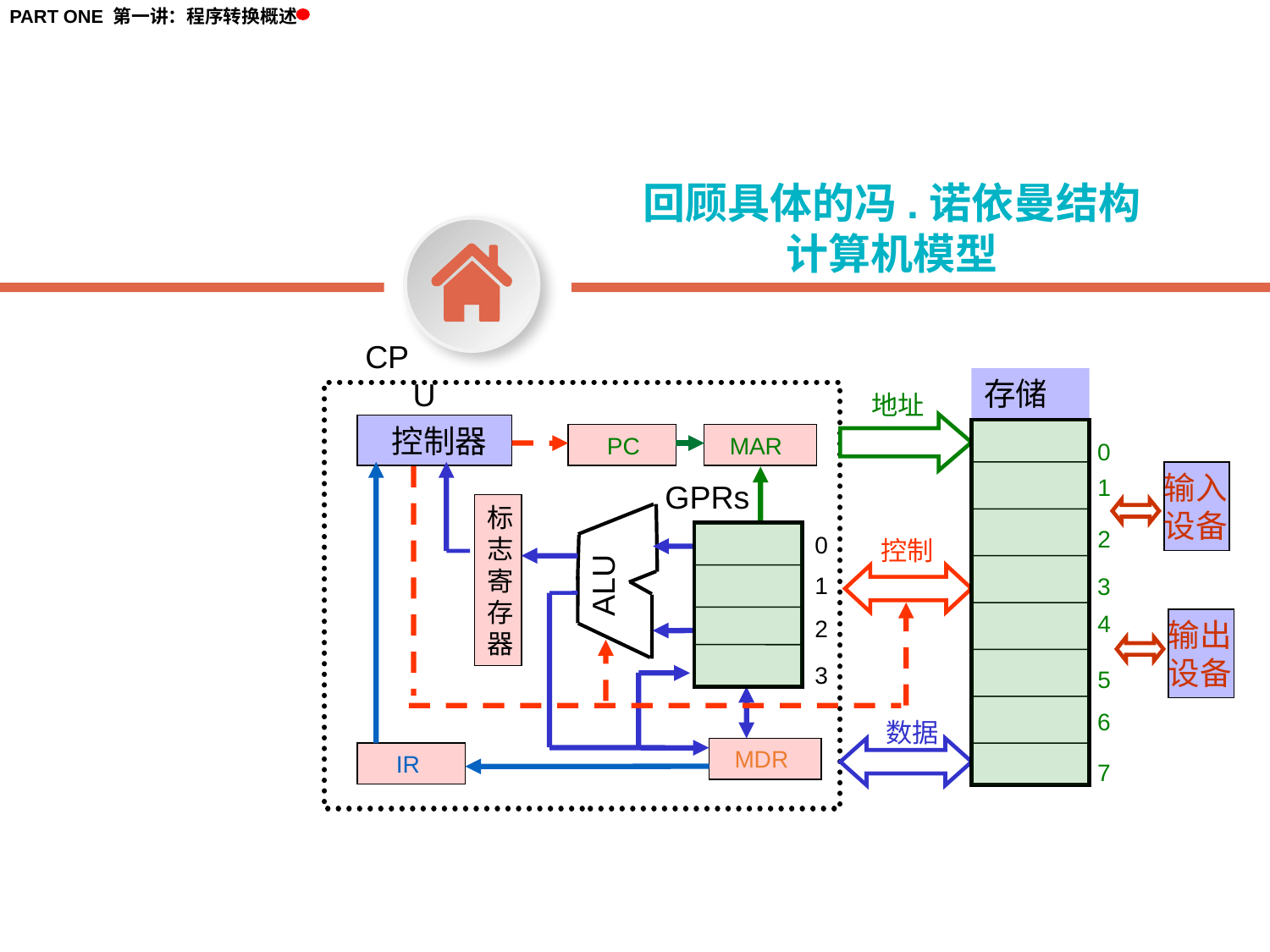

PART ONE 第一讲：程序转换概述

回顾具体的冯.诺依曼结构
计算机模型

CPU

存储器

0
1
2
3
4
5
6
7

地址

控制

数据

  控制器
    PC
  MAR

输入
设备

GPRs

0
1
2
3

标
志
寄
存
器

ALU

输出
设备

  MDR
    IR